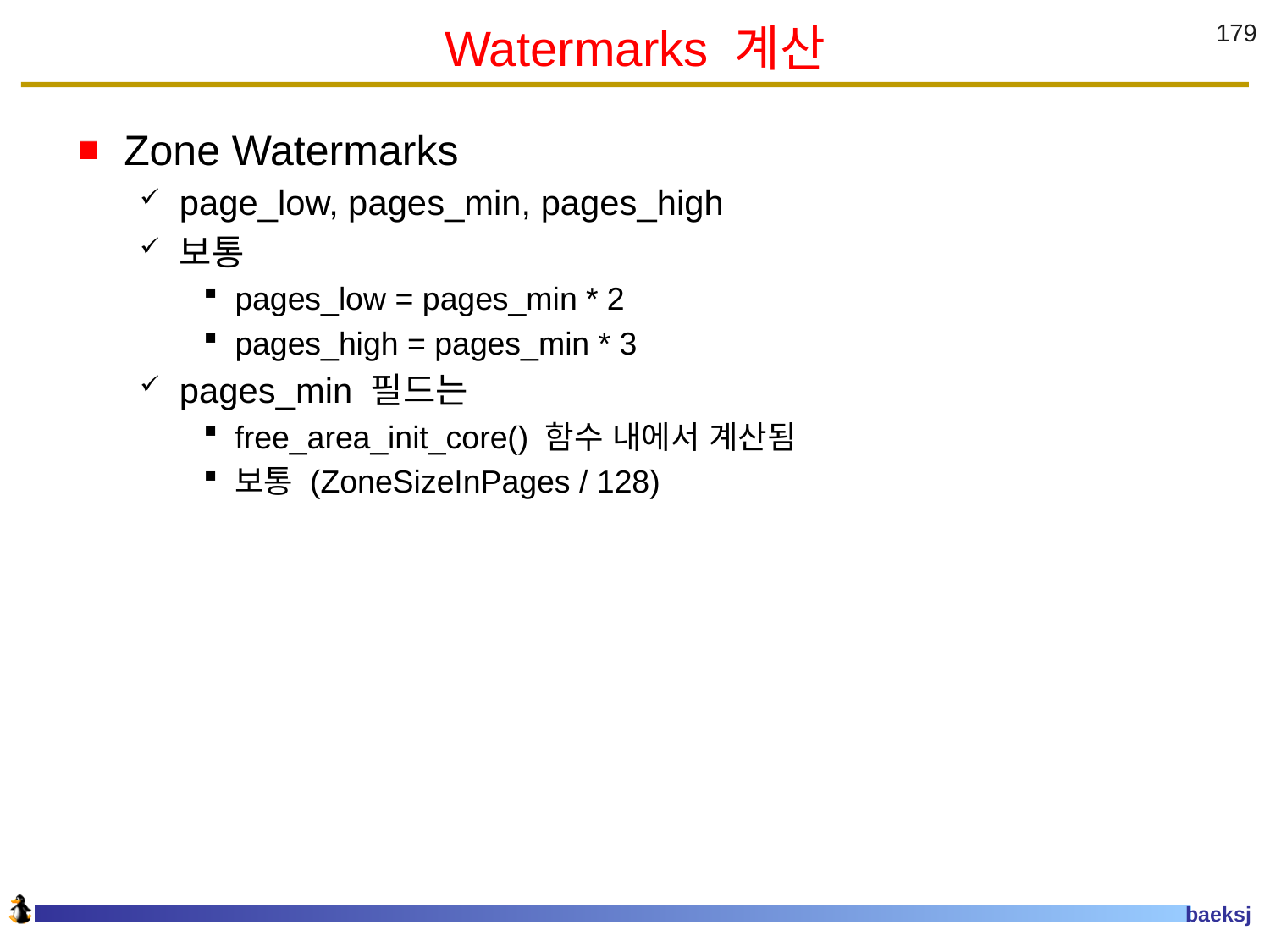

# Watermarks 계산
179
Zone Watermarks
page_low, pages_min, pages_high
보통
pages_low = pages_min * 2
pages_high = pages_min * 3
pages_min 필드는
free_area_init_core() 함수 내에서 계산됨
보통 (ZoneSizeInPages / 128)